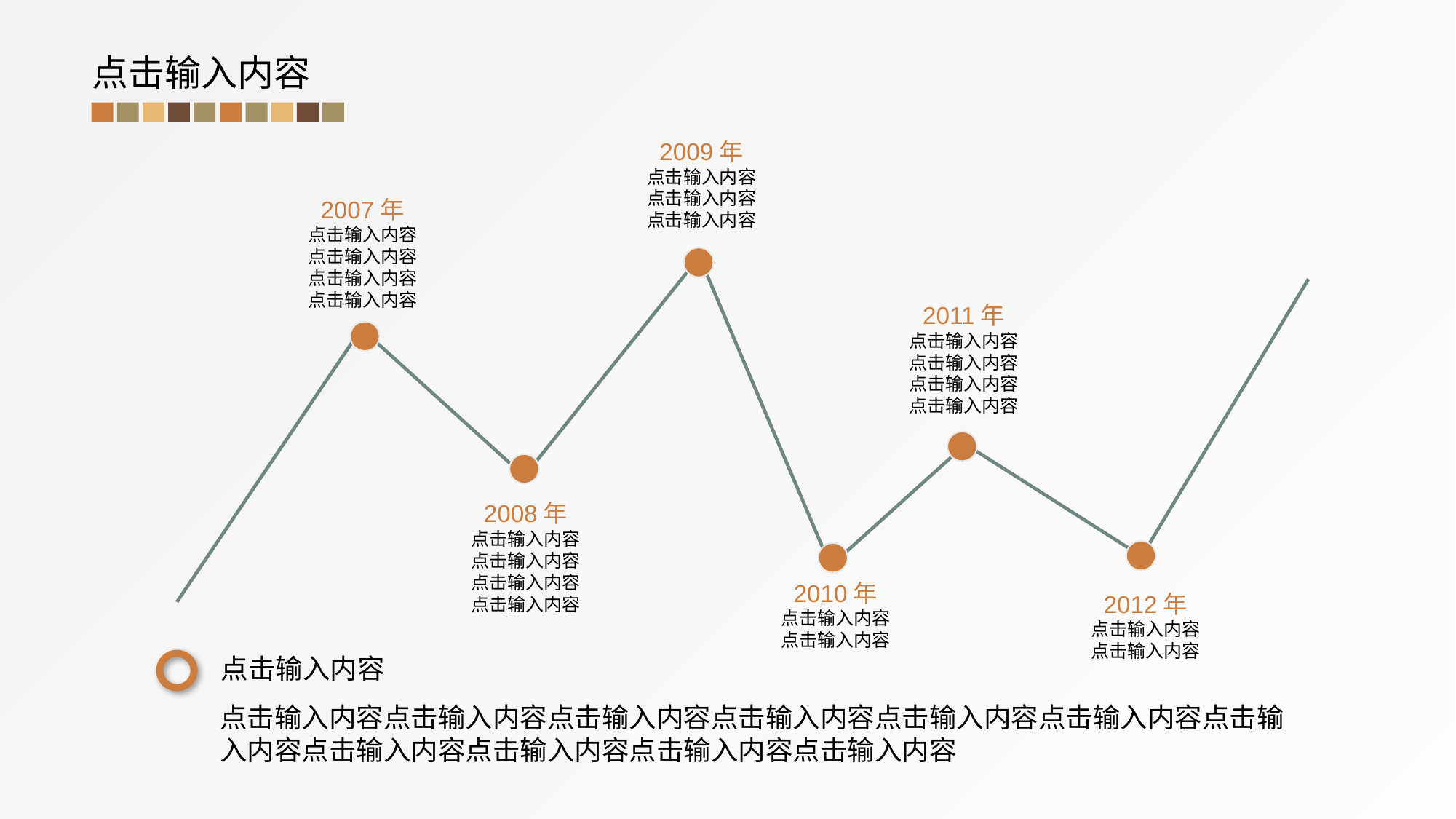

点击输入内容

2009年
点击输入内容
点击输入内容
点击输入内容
2007年
点击输入内容
点击输入内容
点击输入内容
点击输入内容

2011年
点击输入内容
点击输入内容
点击输入内容
点击输入内容

2008年
点击输入内容
点击输入内容
点击输入内容
点击输入内容

2010年
点击输入内容
点击输入内容
2012年
点击输入内容
点击输入内容
点击输入内容

点击输入内容点击输入内容点击输入内容点击输入内容点击输入内容点击输入内容点击输入内容点击输入内容点击输入内容点击输入内容点击输入内容